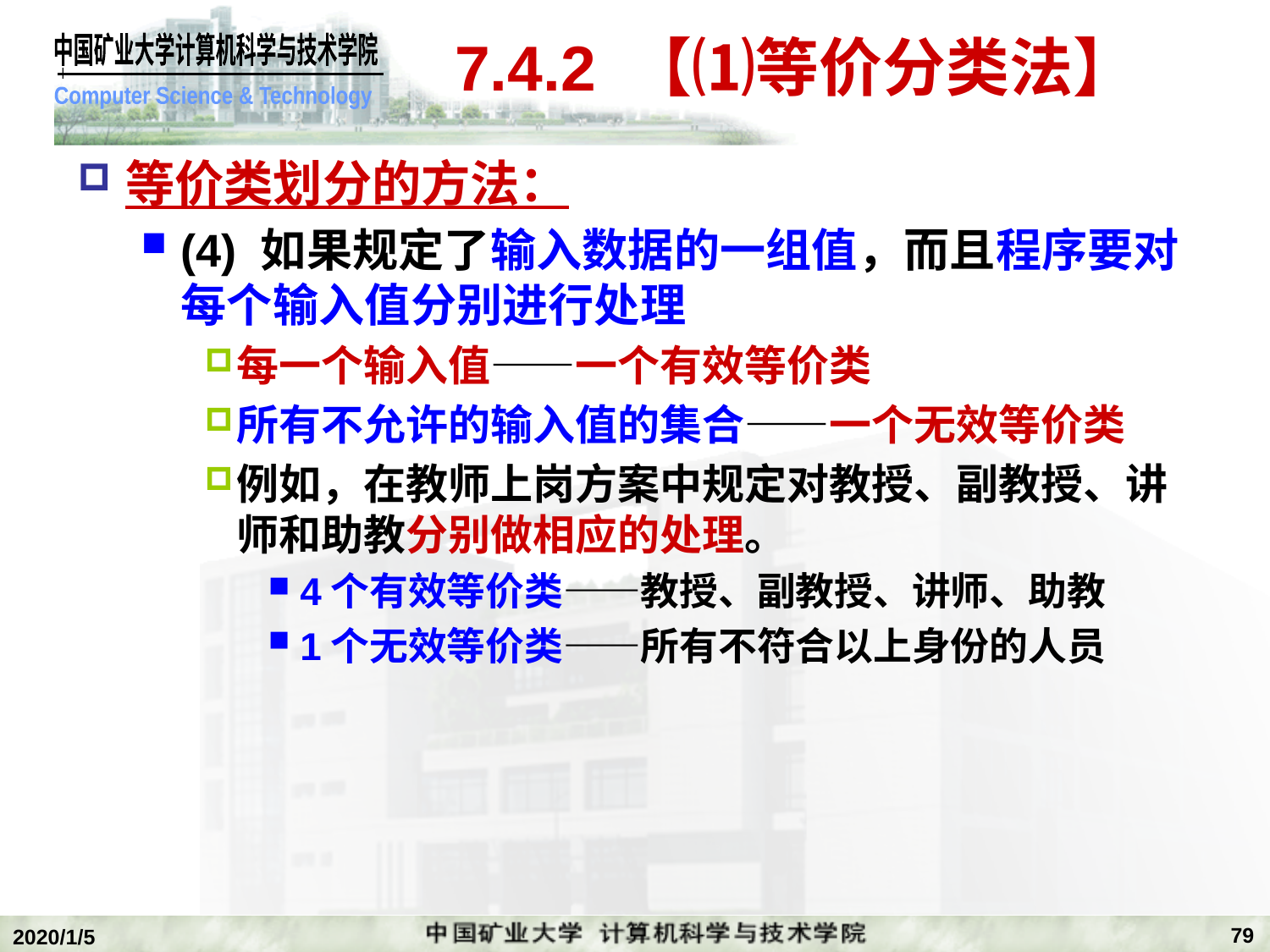

# 7.4.2 【⑴等价分类法】
等价类划分的方法：
(4) 如果规定了输入数据的一组值，而且程序要对每个输入值分别进行处理
每一个输入值——一个有效等价类
所有不允许的输入值的集合——一个无效等价类
例如，在教师上岗方案中规定对教授、副教授、讲师和助教分别做相应的处理。
4个有效等价类——教授、副教授、讲师、助教
1个无效等价类——所有不符合以上身份的人员
79
2020/1/5